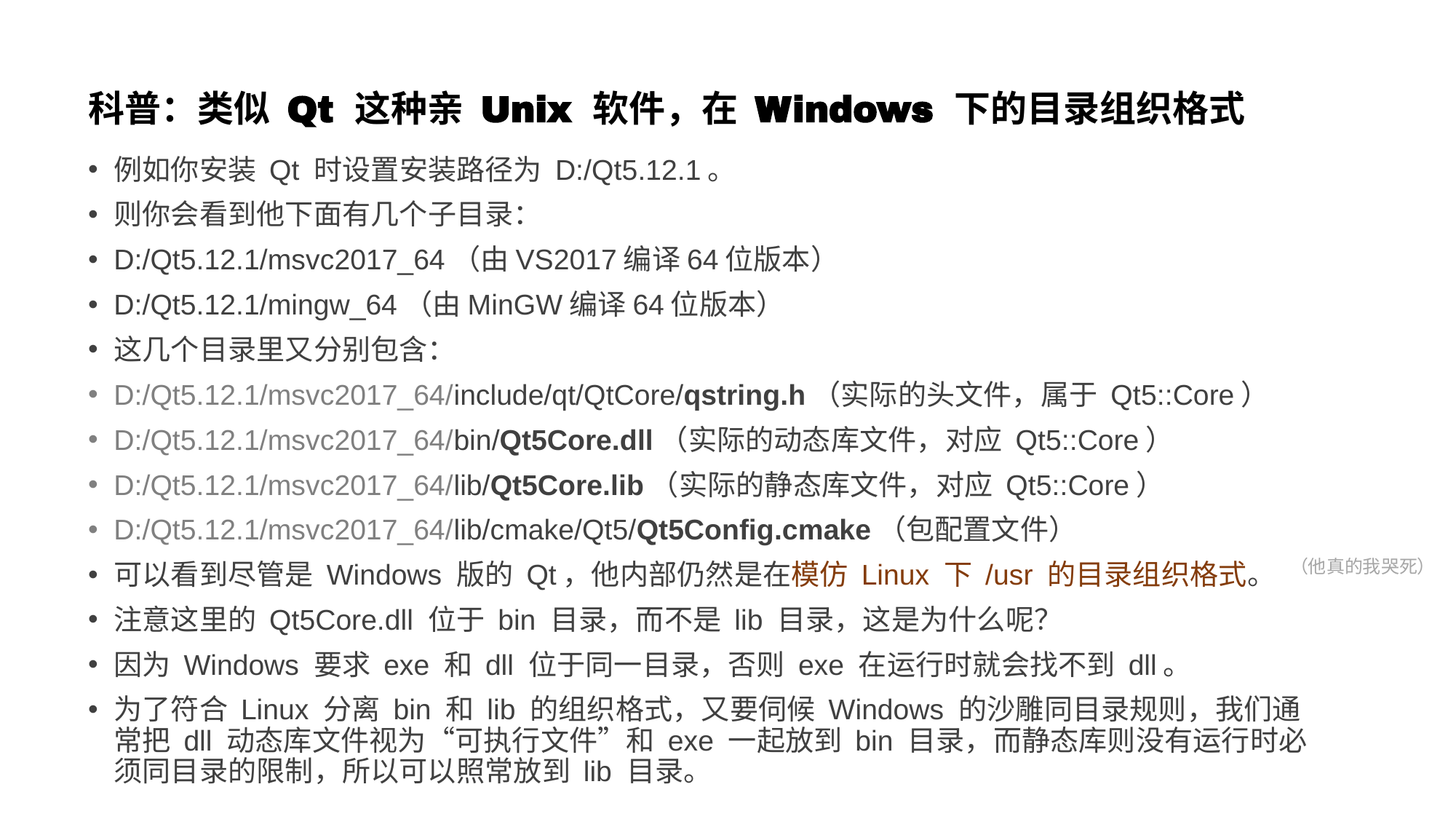

# 科普：类似 Qt 这种亲 Unix 软件，在 Windows 下的目录组织格式
例如你安装 Qt 时设置安装路径为 D:/Qt5.12.1。
则你会看到他下面有几个子目录：
D:/Qt5.12.1/msvc2017_64（由VS2017编译64位版本）
D:/Qt5.12.1/mingw_64（由MinGW编译64位版本）
这几个目录里又分别包含：
D:/Qt5.12.1/msvc2017_64/include/qt/QtCore/qstring.h（实际的头文件，属于 Qt5::Core）
D:/Qt5.12.1/msvc2017_64/bin/Qt5Core.dll（实际的动态库文件，对应 Qt5::Core）
D:/Qt5.12.1/msvc2017_64/lib/Qt5Core.lib（实际的静态库文件，对应 Qt5::Core）
D:/Qt5.12.1/msvc2017_64/lib/cmake/Qt5/Qt5Config.cmake（包配置文件）
可以看到尽管是 Windows 版的 Qt，他内部仍然是在模仿 Linux 下 /usr 的目录组织格式。
注意这里的 Qt5Core.dll 位于 bin 目录，而不是 lib 目录，这是为什么呢？
因为 Windows 要求 exe 和 dll 位于同一目录，否则 exe 在运行时就会找不到 dll。
为了符合 Linux 分离 bin 和 lib 的组织格式，又要伺候 Windows 的沙雕同目录规则，我们通常把 dll 动态库文件视为“可执行文件”和 exe 一起放到 bin 目录，而静态库则没有运行时必须同目录的限制，所以可以照常放到 lib 目录。
（他真的我哭死）